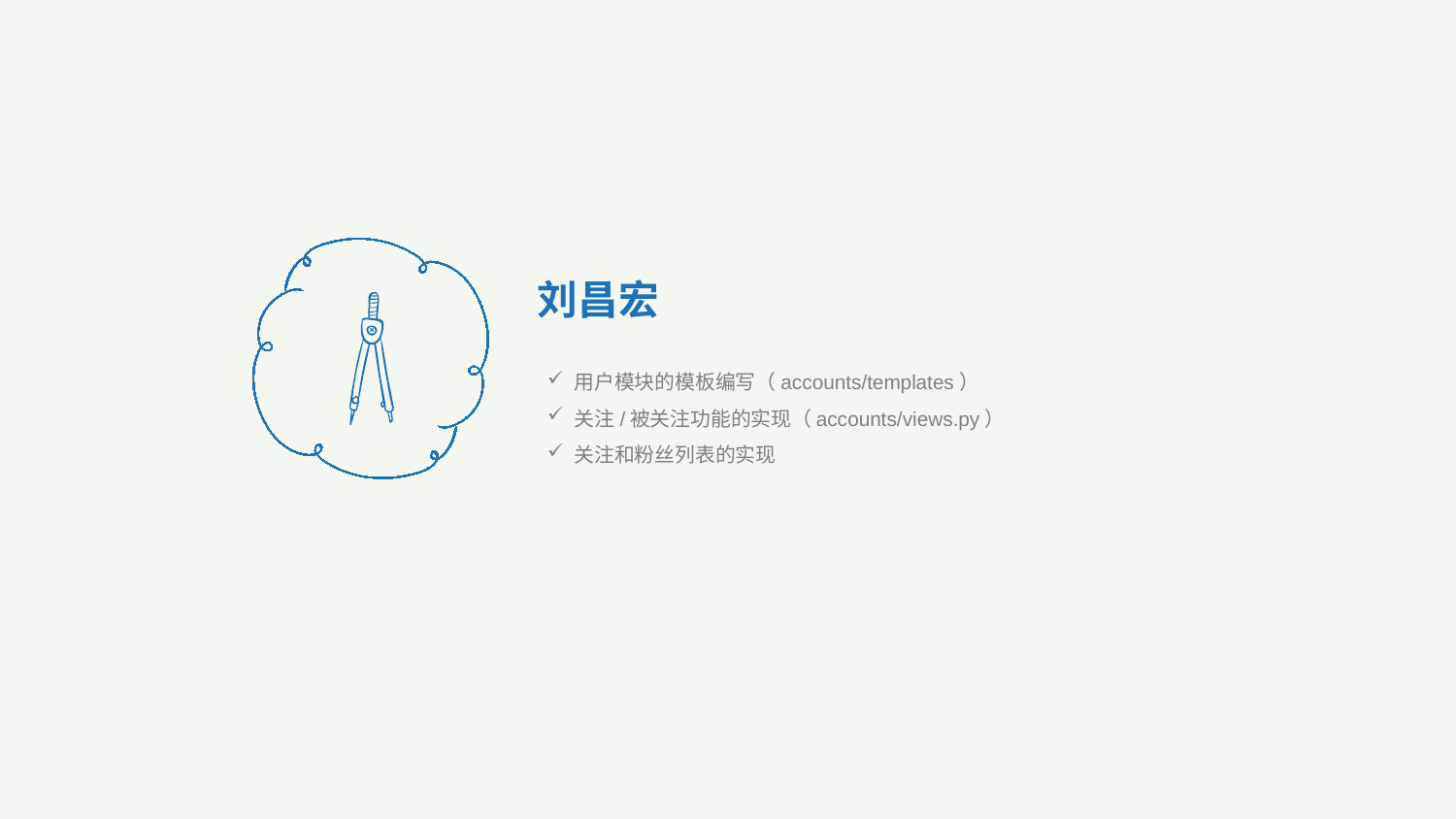

刘昌宏

用户模块的模板编写（accounts/templates）
关注/被关注功能的实现（accounts/views.py）
关注和粉丝列表的实现